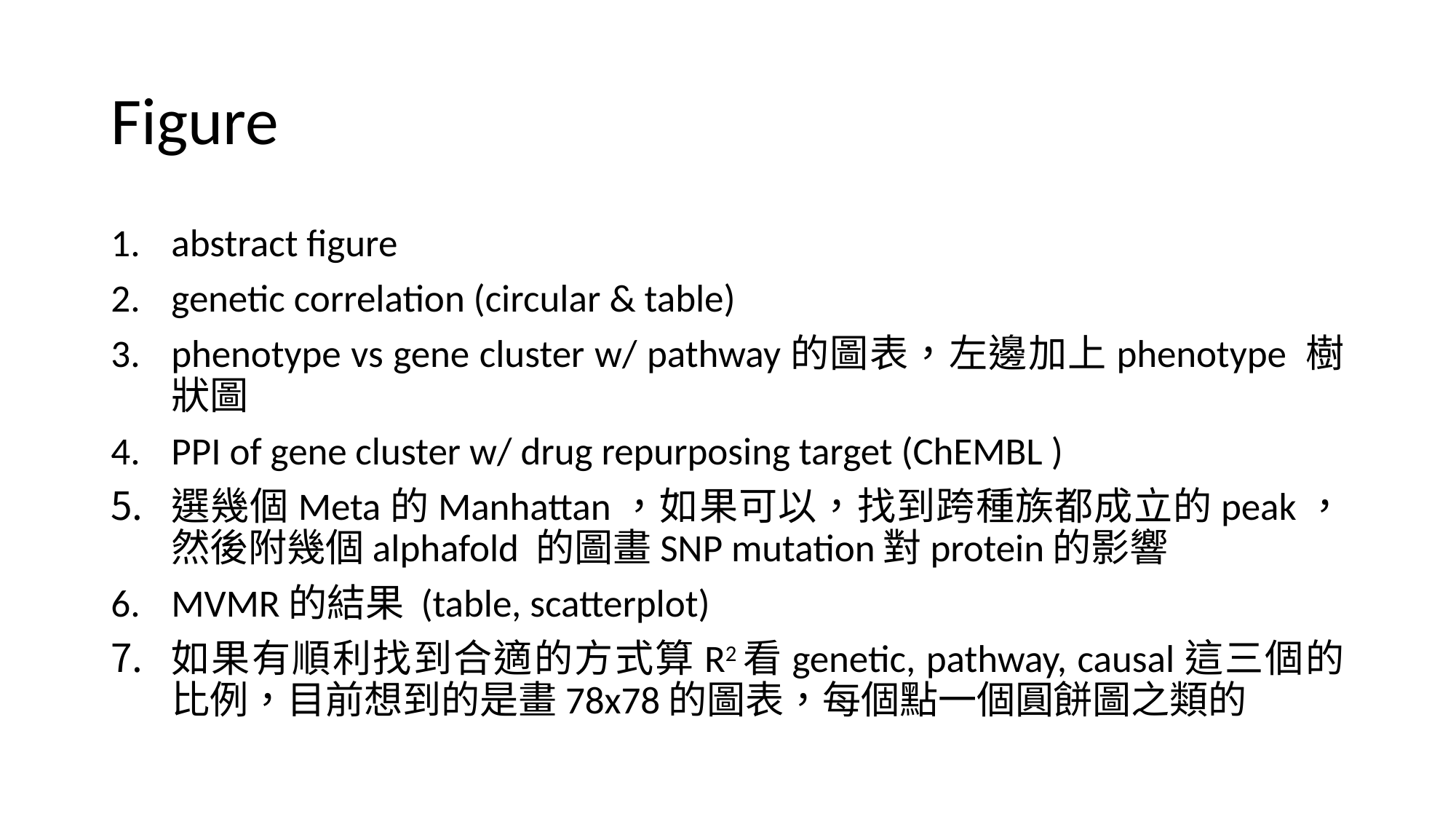

# Figure
abstract figure
genetic correlation (circular & table)
phenotype vs gene cluster w/ pathway的圖表，左邊加上phenotype 樹狀圖
PPI of gene cluster w/ drug repurposing target (ChEMBL )
選幾個Meta的Manhattan，如果可以，找到跨種族都成立的peak，然後附幾個alphafold 的圖畫SNP mutation對protein的影響
MVMR的結果 (table, scatterplot)
如果有順利找到合適的方式算R2看genetic, pathway, causal這三個的比例，目前想到的是畫78x78的圖表，每個點一個圓餅圖之類的